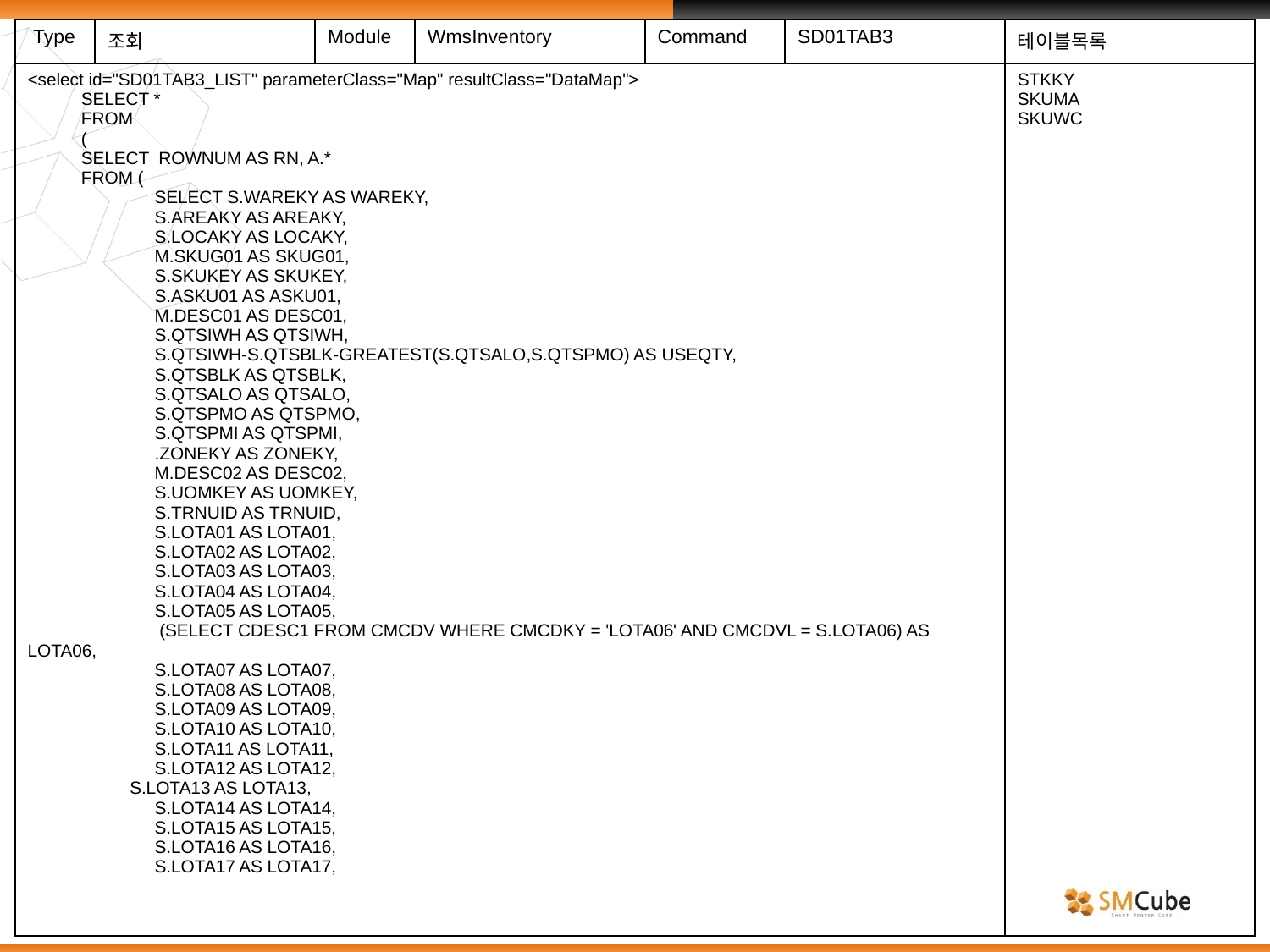

| Type | 조회 | Module | WmsInventory | Command | SD01TAB3 | 테이블목록 |
| --- | --- | --- | --- | --- | --- | --- |
| <select id="SD01TAB3\_LIST" parameterClass="Map" resultClass="DataMap"> SELECT \* FROM ( SELECT ROWNUM AS RN, A.\* FROM ( SELECT S.WAREKY AS WAREKY, S.AREAKY AS AREAKY, S.LOCAKY AS LOCAKY, M.SKUG01 AS SKUG01, S.SKUKEY AS SKUKEY, S.ASKU01 AS ASKU01, M.DESC01 AS DESC01, S.QTSIWH AS QTSIWH, S.QTSIWH-S.QTSBLK-GREATEST(S.QTSALO,S.QTSPMO) AS USEQTY, S.QTSBLK AS QTSBLK, S.QTSALO AS QTSALO, S.QTSPMO AS QTSPMO, S.QTSPMI AS QTSPMI, .ZONEKY AS ZONEKY, M.DESC02 AS DESC02, S.UOMKEY AS UOMKEY, S.TRNUID AS TRNUID, S.LOTA01 AS LOTA01, S.LOTA02 AS LOTA02, S.LOTA03 AS LOTA03, S.LOTA04 AS LOTA04, S.LOTA05 AS LOTA05, (SELECT CDESC1 FROM CMCDV WHERE CMCDKY = 'LOTA06' AND CMCDVL = S.LOTA06) AS LOTA06, S.LOTA07 AS LOTA07, S.LOTA08 AS LOTA08, S.LOTA09 AS LOTA09, S.LOTA10 AS LOTA10, S.LOTA11 AS LOTA11, S.LOTA12 AS LOTA12, S.LOTA13 AS LOTA13, S.LOTA14 AS LOTA14, S.LOTA15 AS LOTA15, S.LOTA16 AS LOTA16, S.LOTA17 AS LOTA17, |  |  |  |  |  | STKKY SKUMA SKUWC |